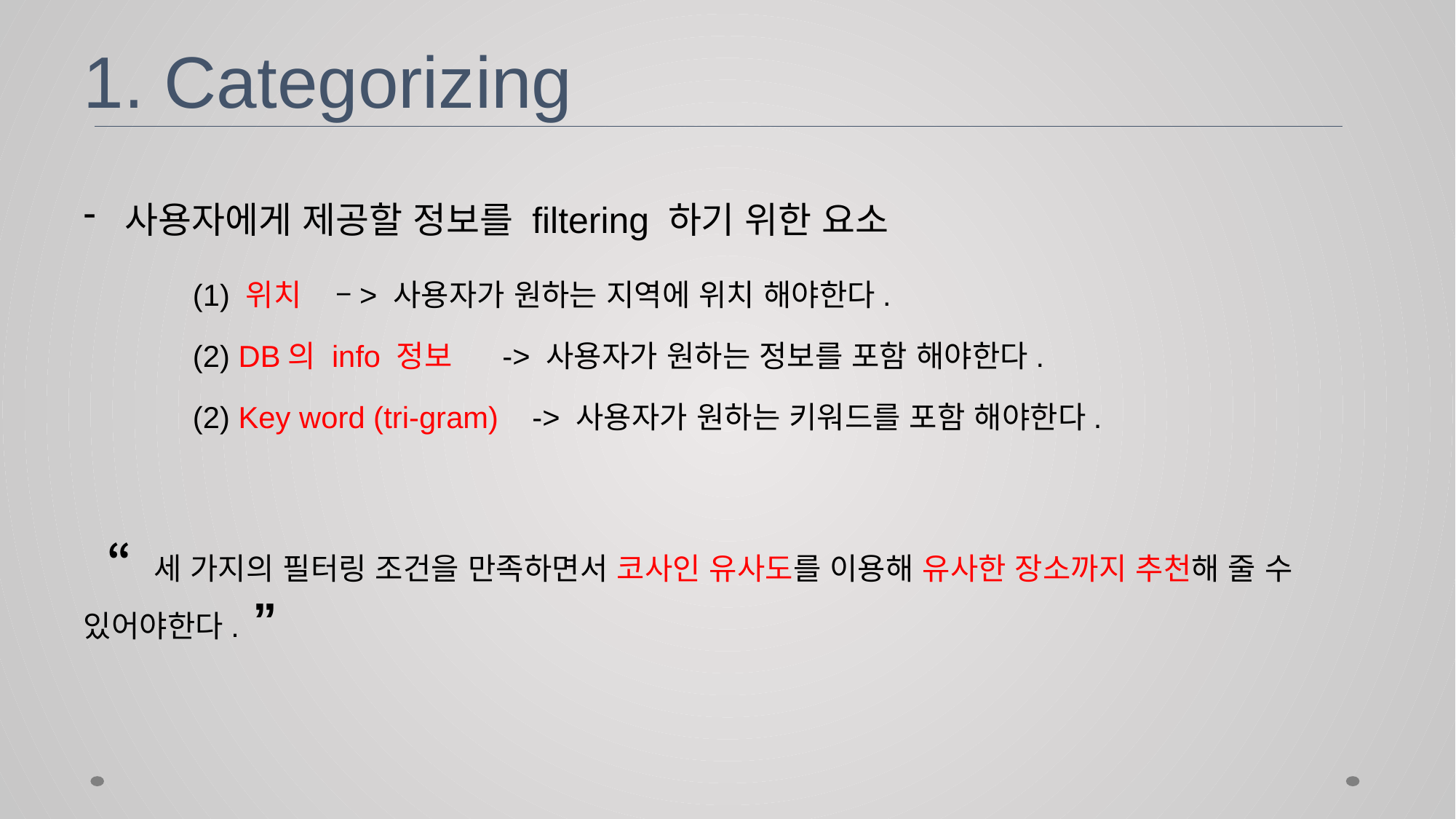

# 1. Categorizing
사용자에게 제공할 정보를 filtering 하기 위한 요소
	(1) 위치    –> 사용자가 원하는 지역에 위치 해야한다.
	(2) DB의 info 정보     -> 사용자가 원하는 정보를 포함 해야한다.
	(2) Key word (tri-gram)    -> 사용자가 원하는 키워드를 포함 해야한다.

  “ 세 가지의 필터링 조건을 만족하면서 코사인 유사도를 이용해 유사한 장소까지 추천해 줄 수 있어야한다. ”